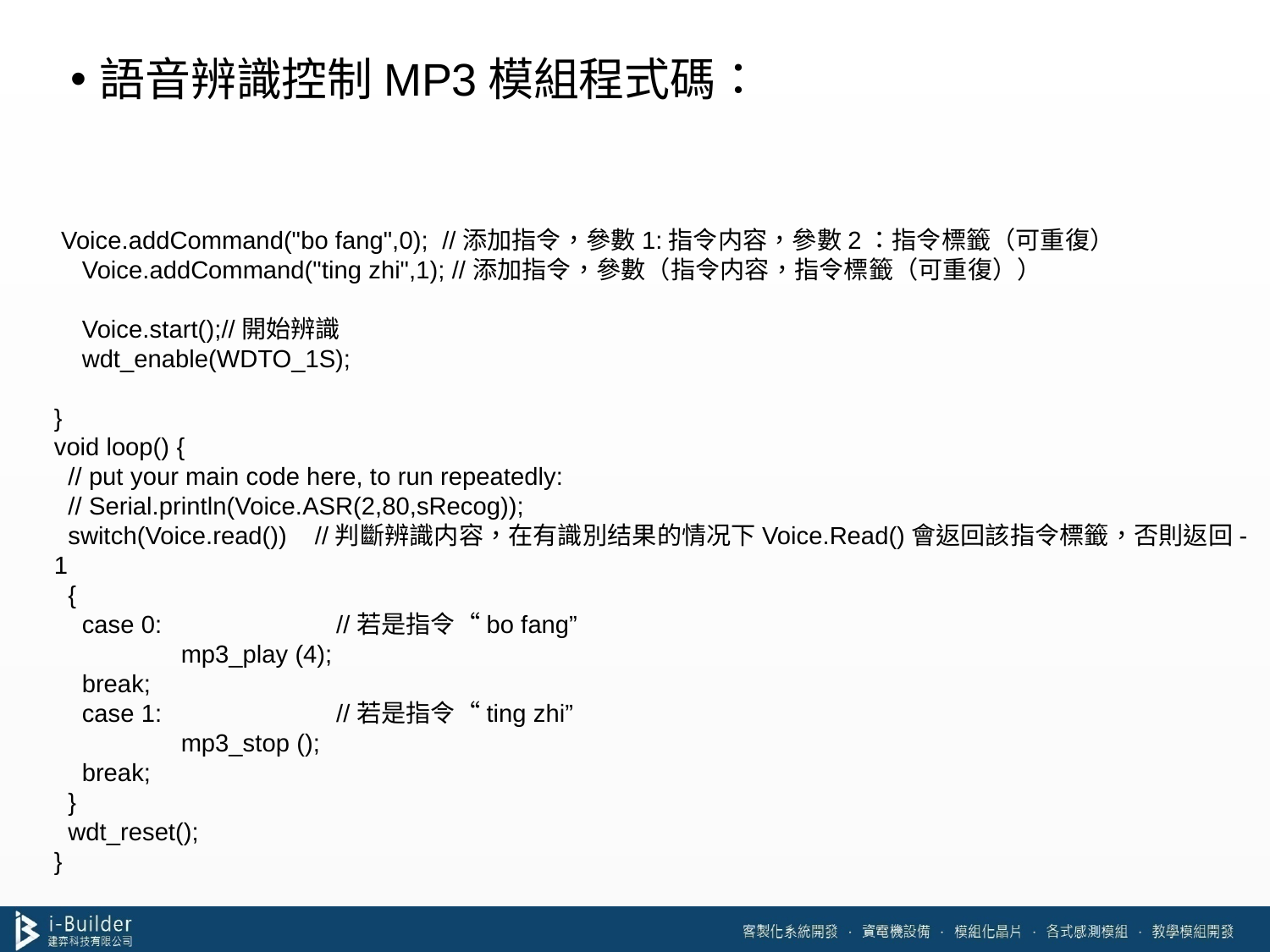

語音辨識控制MP3模組程式碼：
 Voice.addCommand("bo fang",0);  //添加指令，參數1:指令内容，參數2：指令標籤（可重復）
    Voice.addCommand("ting zhi",1); //添加指令，參數（指令内容，指令標籤（可重復））

    Voice.start();//開始辨識
    wdt_enable(WDTO_1S);

}
void loop() {
  // put your main code here, to run repeatedly:
  // Serial.println(Voice.ASR(2,80,sRecog));
  switch(Voice.read())    //判斷辨識内容，在有識別结果的情况下Voice.Read()會返回該指令標籤，否則返回-1
  {
    case 0:                         //若是指令“bo fang”
    	mp3_play (4);
    break;
    case 1:                         //若是指令“ting zhi”
    	mp3_stop ();
    break;
  }
  wdt_reset();
}